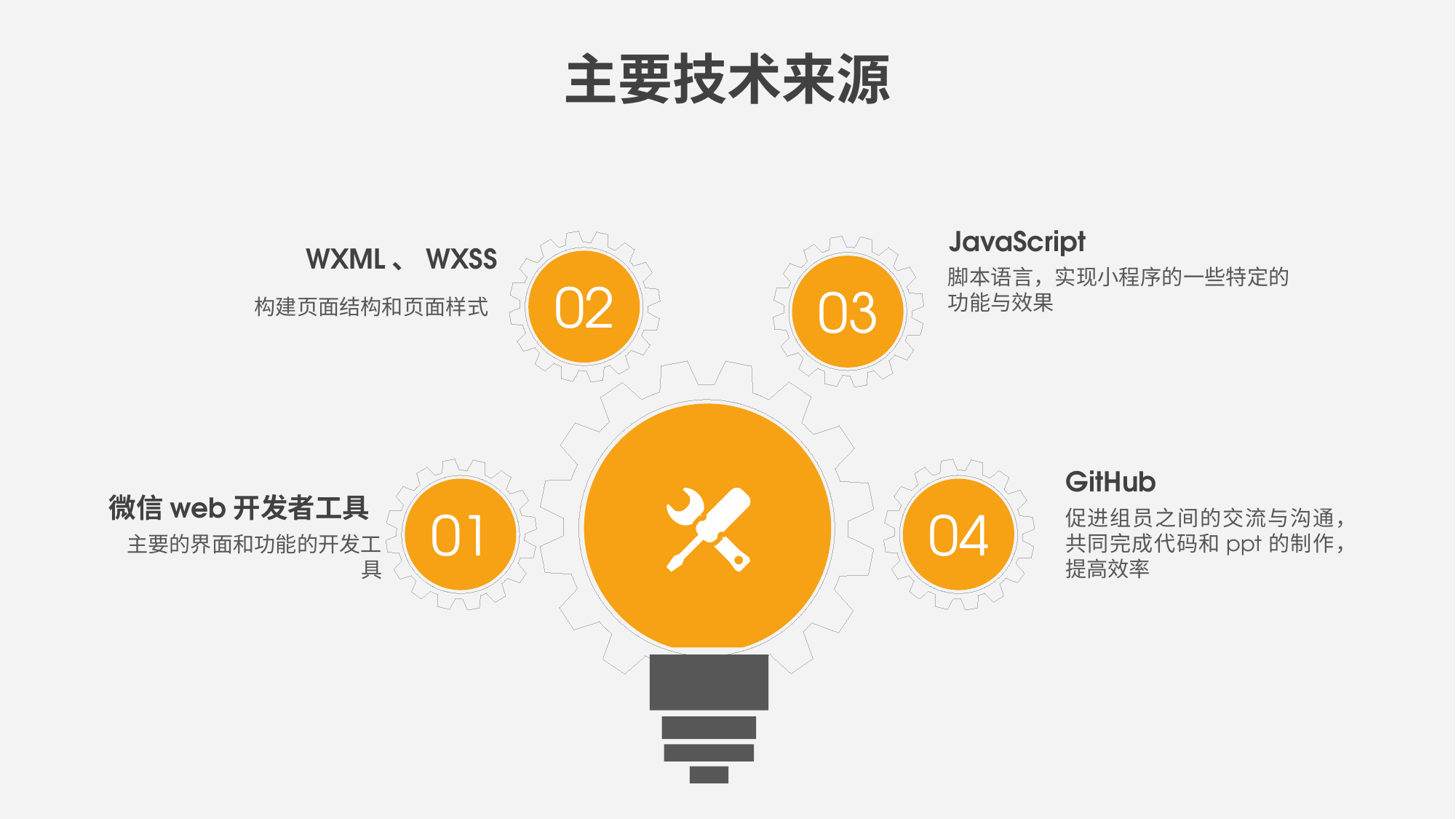

主要技术来源
JavaScript

WXML、WXSS
脚本语言，实现小程序的一些特定的功能与效果
02
03
构建页面结构和页面样式

GitHub

微信web开发者工具

01
04
促进组员之间的交流与沟通，共同完成代码和ppt的制作，提高效率
主要的界面和功能的开发工具